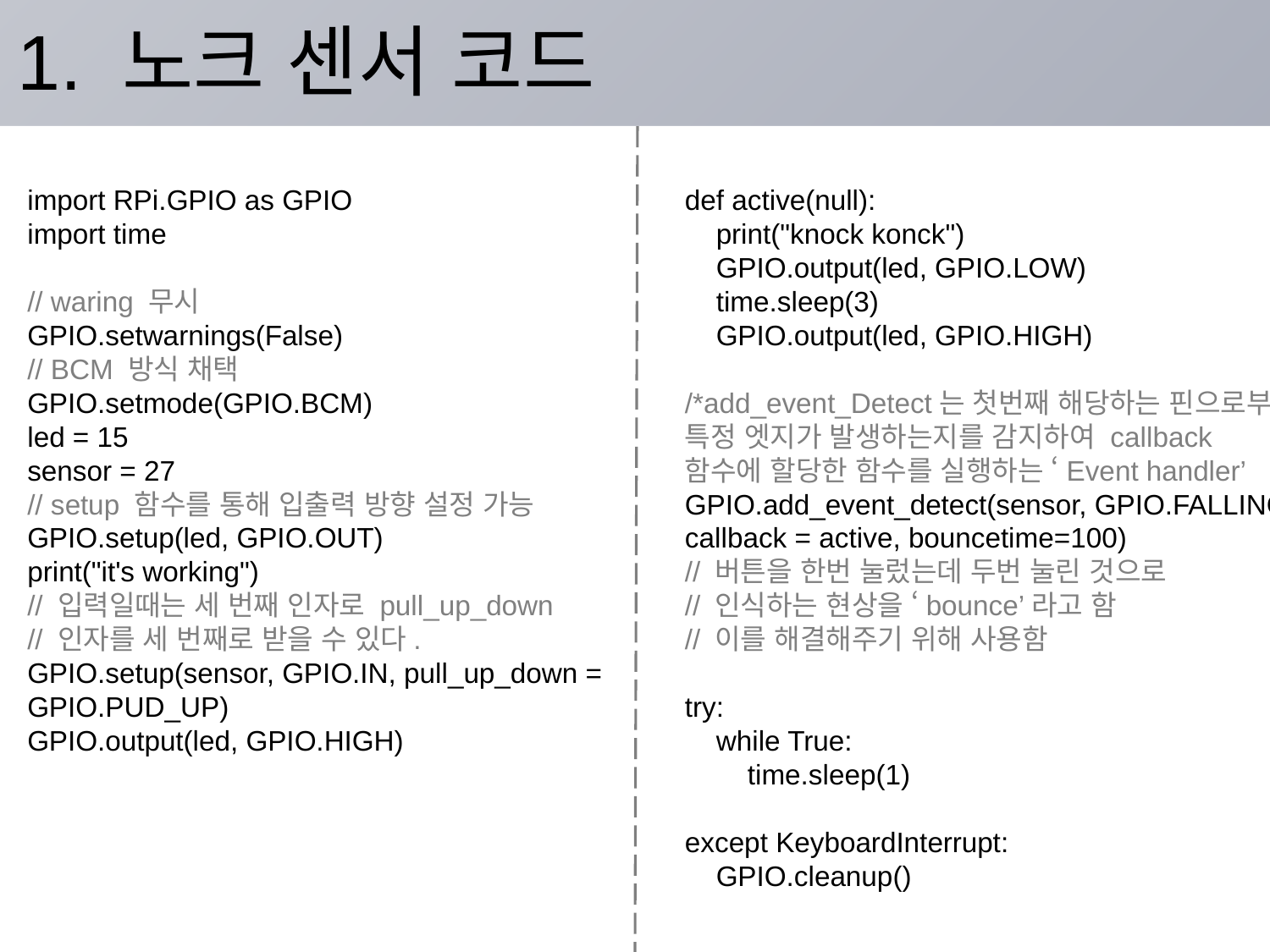

1. 노크 센서 코드

import RPi.GPIO as GPIO
import time

// waring 무시
GPIO.setwarnings(False)
// BCM 방식 채택
GPIO.setmode(GPIO.BCM)
led = 15
sensor = 27
// setup 함수를 통해 입출력 방향 설정 가능
GPIO.setup(led, GPIO.OUT)
print("it's working")
// 입력일때는 세 번째 인자로 pull_up_down
// 인자를 세 번째로 받을 수 있다.
GPIO.setup(sensor, GPIO.IN, pull_up_down = GPIO.PUD_UP)
GPIO.output(led, GPIO.HIGH)

def active(null):
    print("knock konck")
    GPIO.output(led, GPIO.LOW)
    time.sleep(3)
    GPIO.output(led, GPIO.HIGH)

/*add_event_Detect는 첫번째 해당하는 핀으로부터
특정 엣지가 발생하는지를 감지하여 callback
함수에 할당한 함수를 실행하는 ‘Event handler’
GPIO.add_event_detect(sensor, GPIO.FALLING, callback = active, bouncetime=100)
// 버튼을 한번 눌렀는데 두번 눌린 것으로
// 인식하는 현상을 ‘bounce’라고 함
// 이를 해결해주기 위해 사용함

try:
    while True:
        time.sleep(1)

except KeyboardInterrupt:
    GPIO.cleanup()